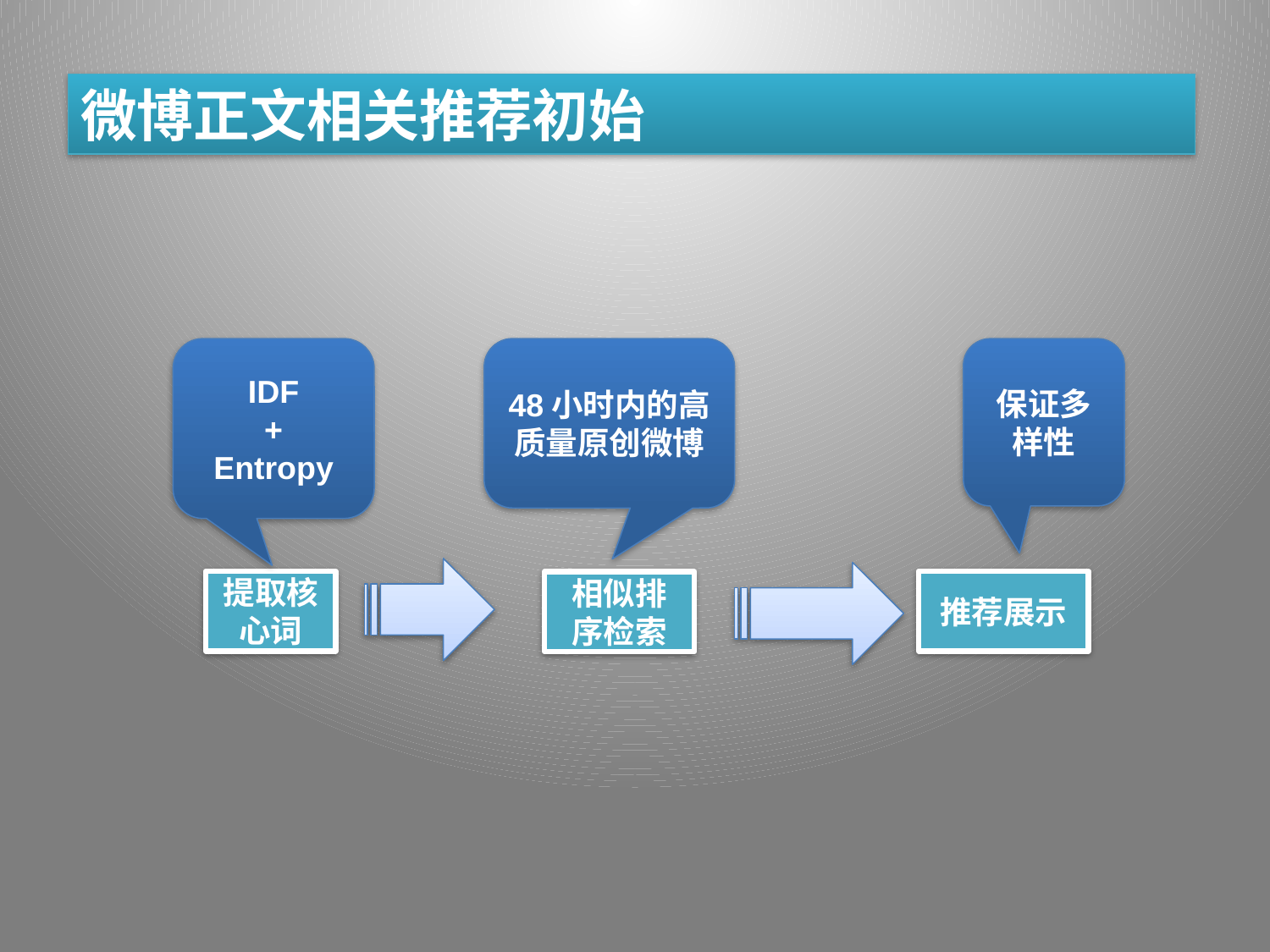

微博正文相关推荐初始
IDF
+
Entropy
48小时内的高质量原创微博
保证多样性

推荐展示
提取核心词
相似排序检索